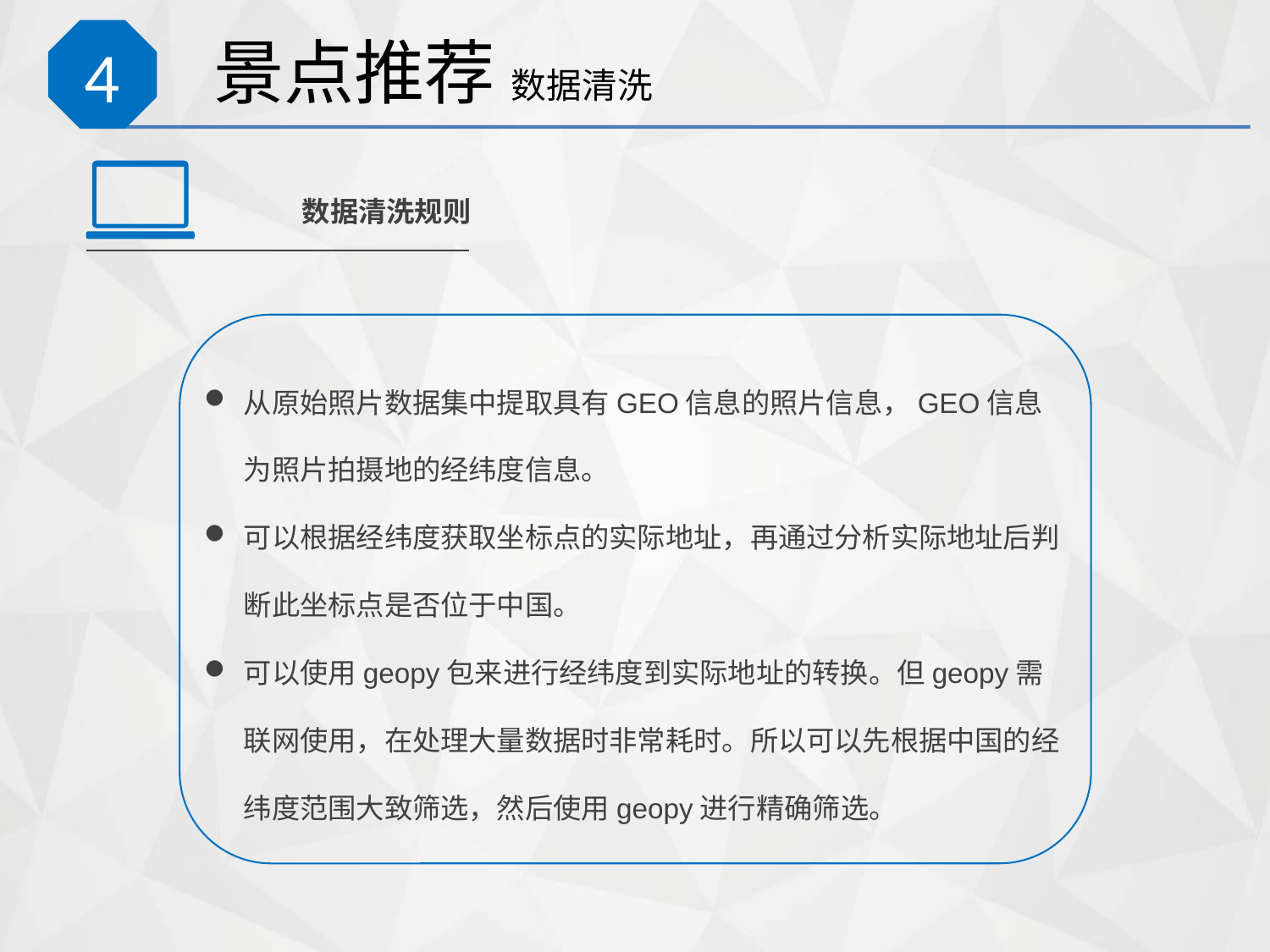

# 景点推荐 数据清洗
4

数据清洗规则

从原始照片数据集中提取具有GEO信息的照片信息，GEO信息为照片拍摄地的经纬度信息。
可以根据经纬度获取坐标点的实际地址，再通过分析实际地址后判断此坐标点是否位于中国。
可以使用geopy包来进行经纬度到实际地址的转换。但geopy需联网使用，在处理大量数据时非常耗时。所以可以先根据中国的经纬度范围大致筛选，然后使用geopy进行精确筛选。